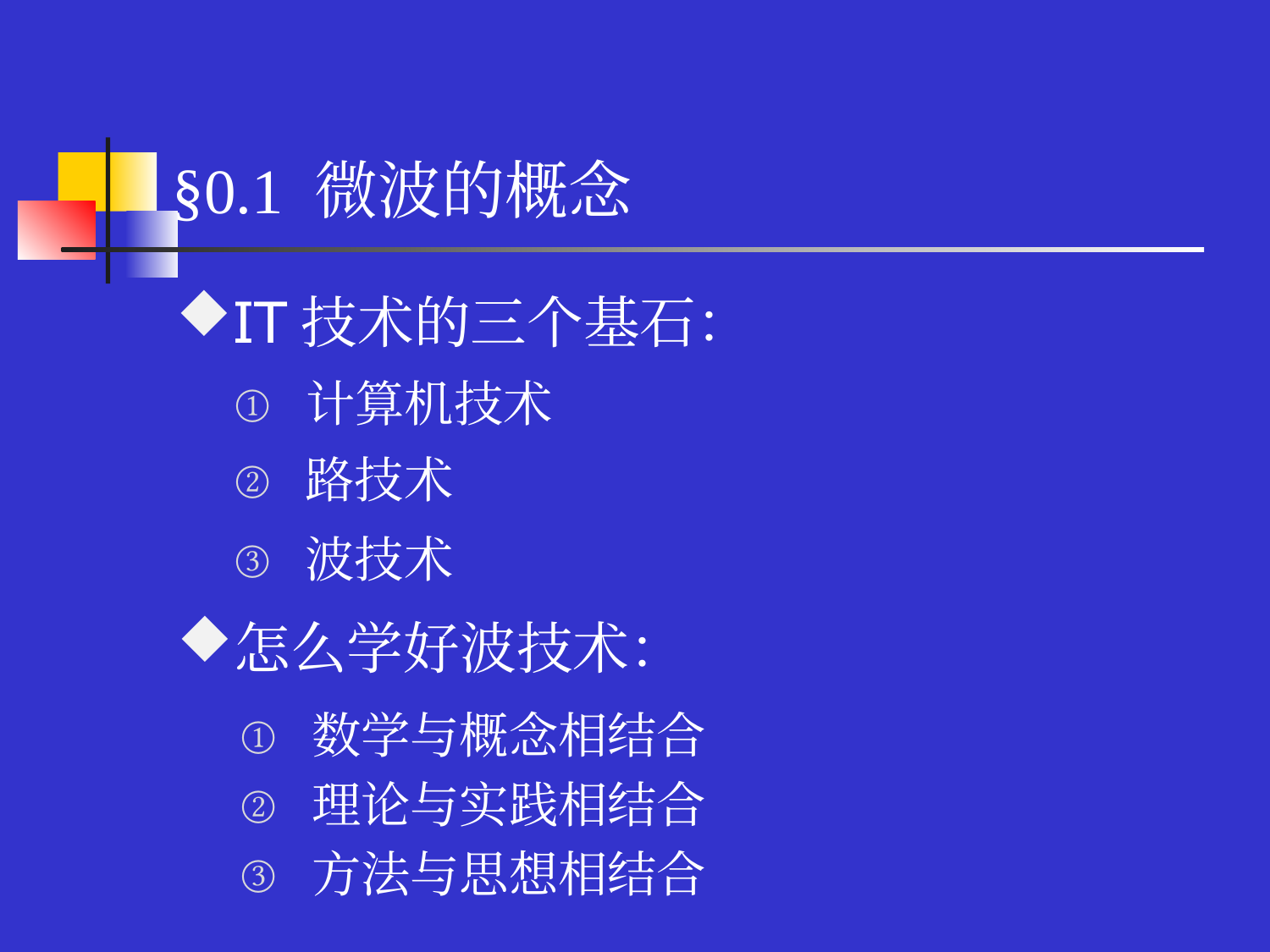

# §0.1 微波的概念
IT技术的三个基石：

计算机技术
路技术
波技术
怎么学好波技术：
数学与概念相结合
理论与实践相结合
方法与思想相结合